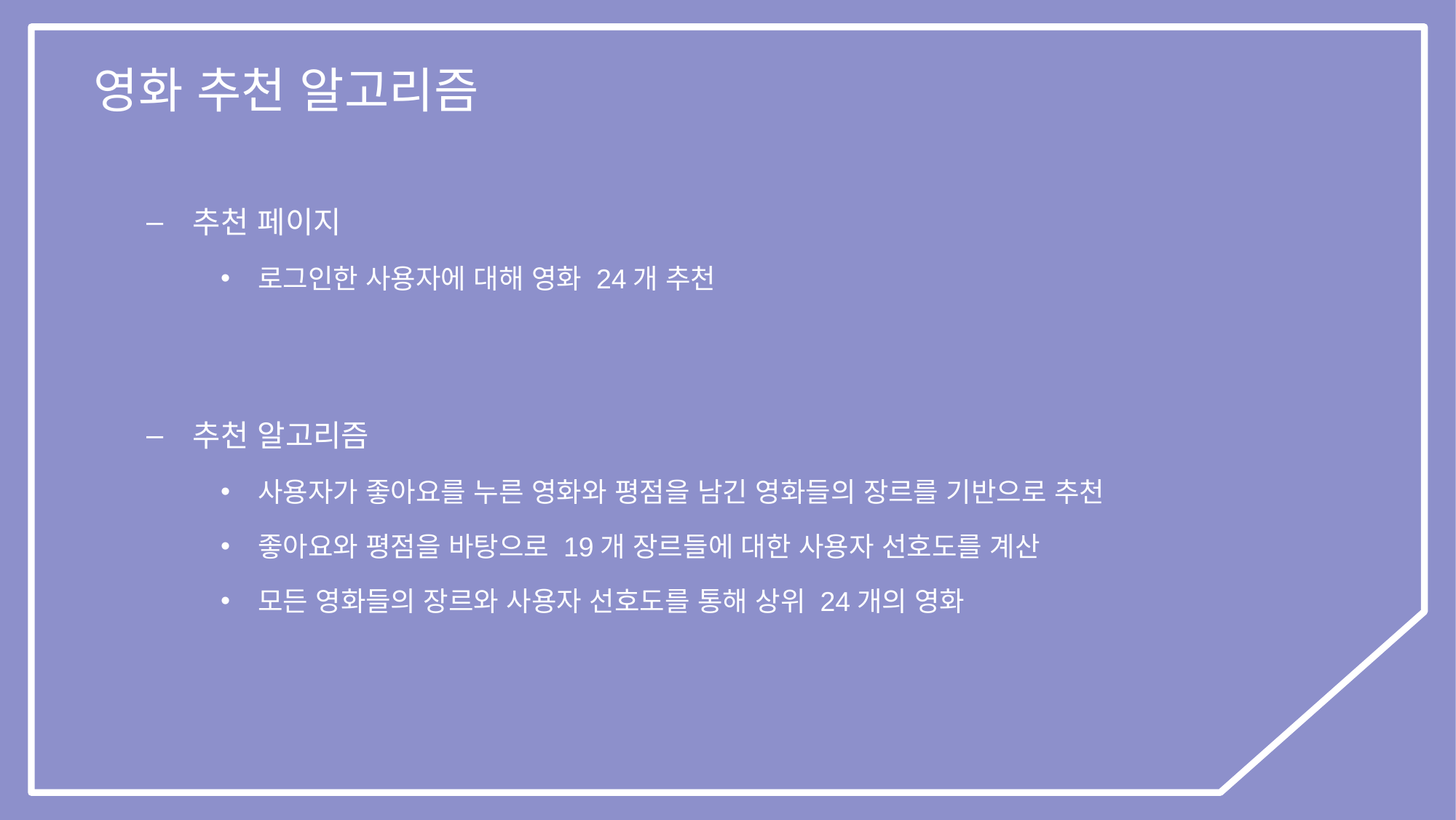

영화 추천 알고리즘
추천 페이지
로그인한 사용자에 대해 영화 24개 추천

추천 알고리즘
사용자가 좋아요를 누른 영화와 평점을 남긴 영화들의 장르를 기반으로 추천
좋아요와 평점을 바탕으로 19개 장르들에 대한 사용자 선호도를 계산
모든 영화들의 장르와 사용자 선호도를 통해 상위 24개의 영화